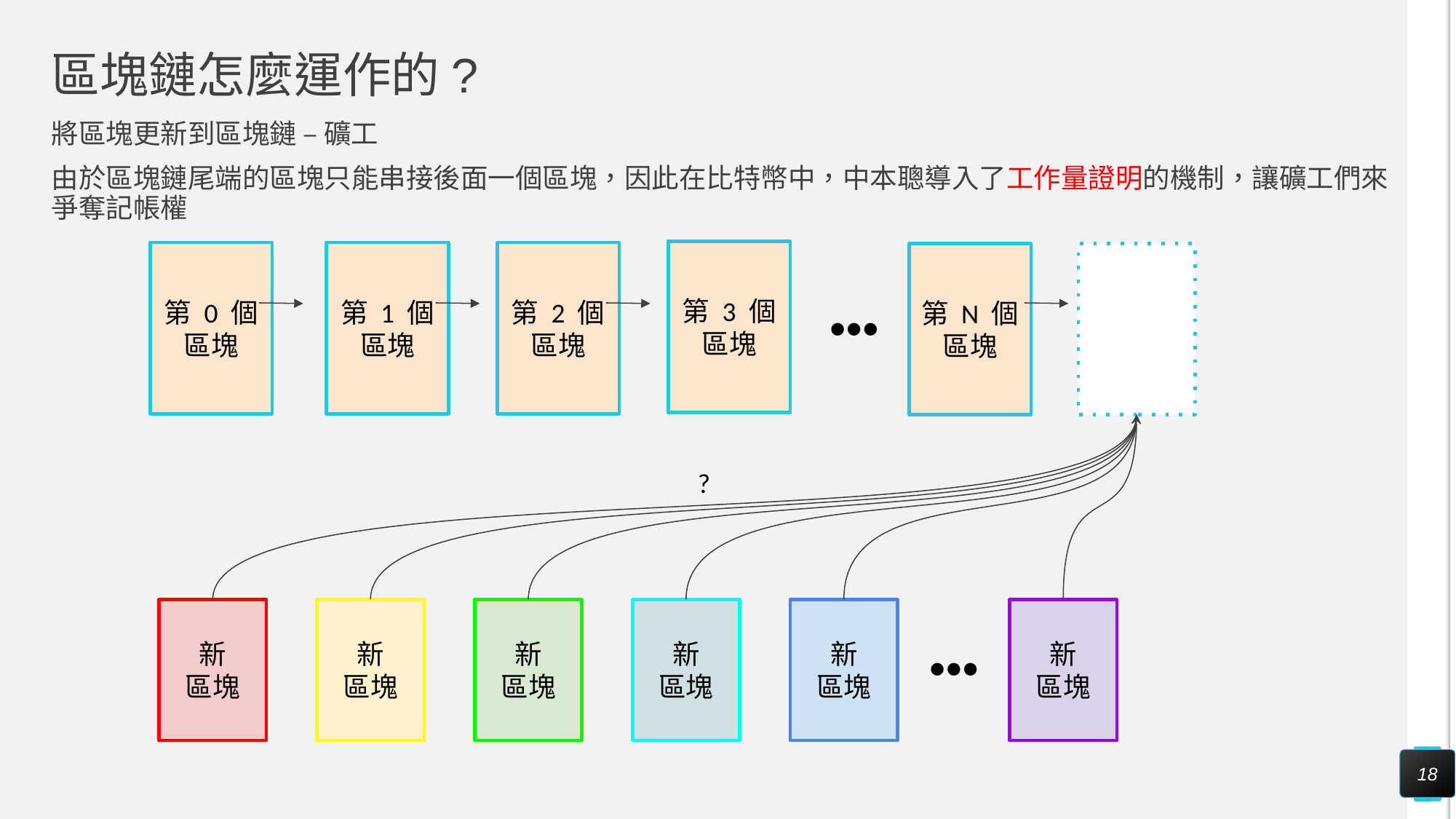

# 區塊鏈怎麼運作的?
將區塊更新到區塊鏈 – 礦工
由於區塊鏈尾端的區塊只能串接後面一個區塊，因此在比特幣中，中本聰導入了工作量證明的機制，讓礦工們來爭奪記帳權
第 3 個
區塊
●●●
第 0 個
區塊
第 1 個
區塊
第 2 個
區塊
第 N 個
區塊

?
●●●
新
區塊
新
區塊
新
區塊
新
區塊
新
區塊
新
區塊
18